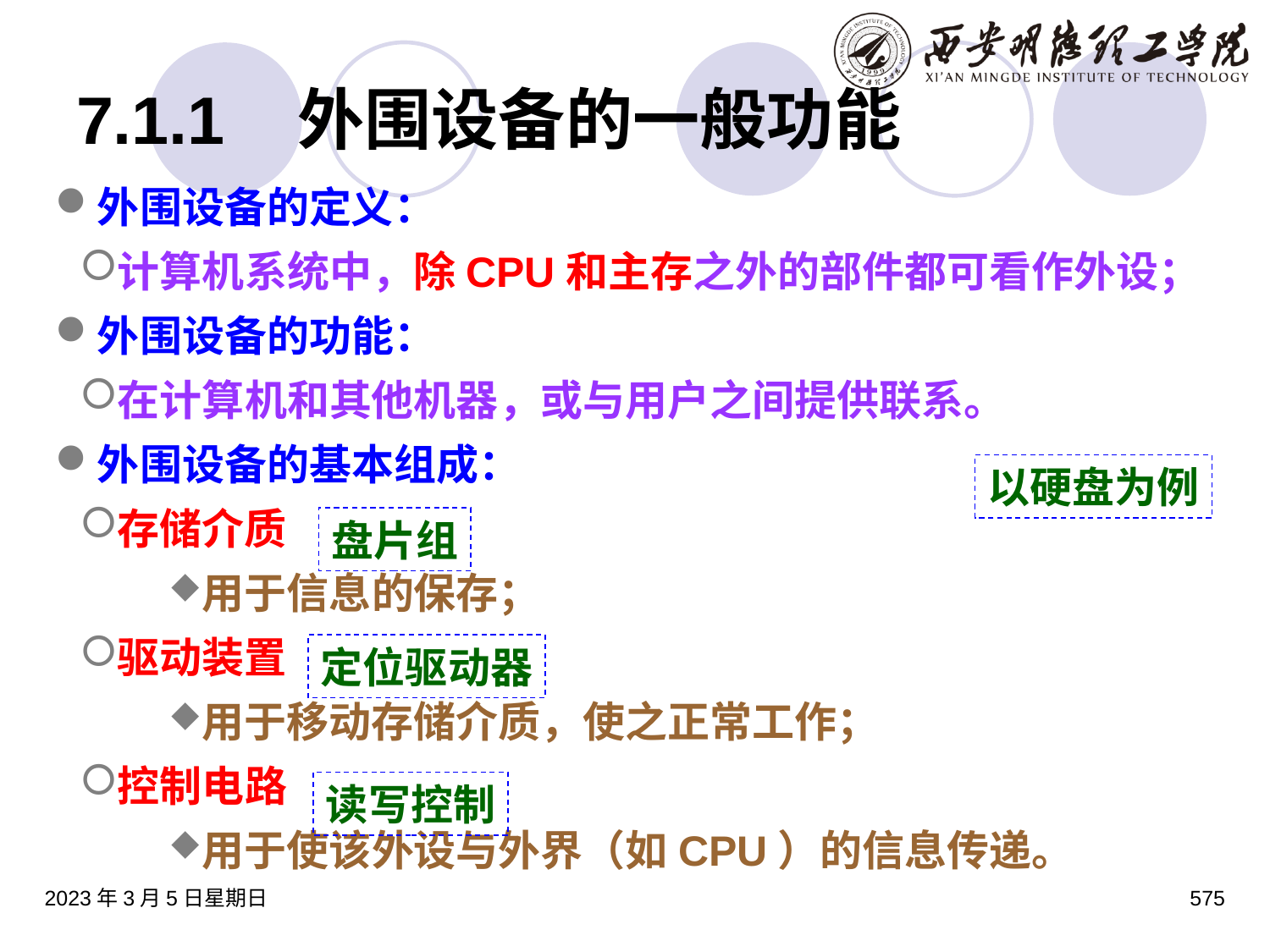

# 7.1.1   外围设备的一般功能
外围设备的定义：
计算机系统中，除CPU和主存之外的部件都可看作外设；
外围设备的功能：
在计算机和其他机器，或与用户之间提供联系。
外围设备的基本组成：
存储介质
用于信息的保存；
驱动装置
用于移动存储介质，使之正常工作；
控制电路
用于使该外设与外界（如CPU）的信息传递。
以硬盘为例
盘片组
定位驱动器
读写控制
2023年3月5日星期日
575